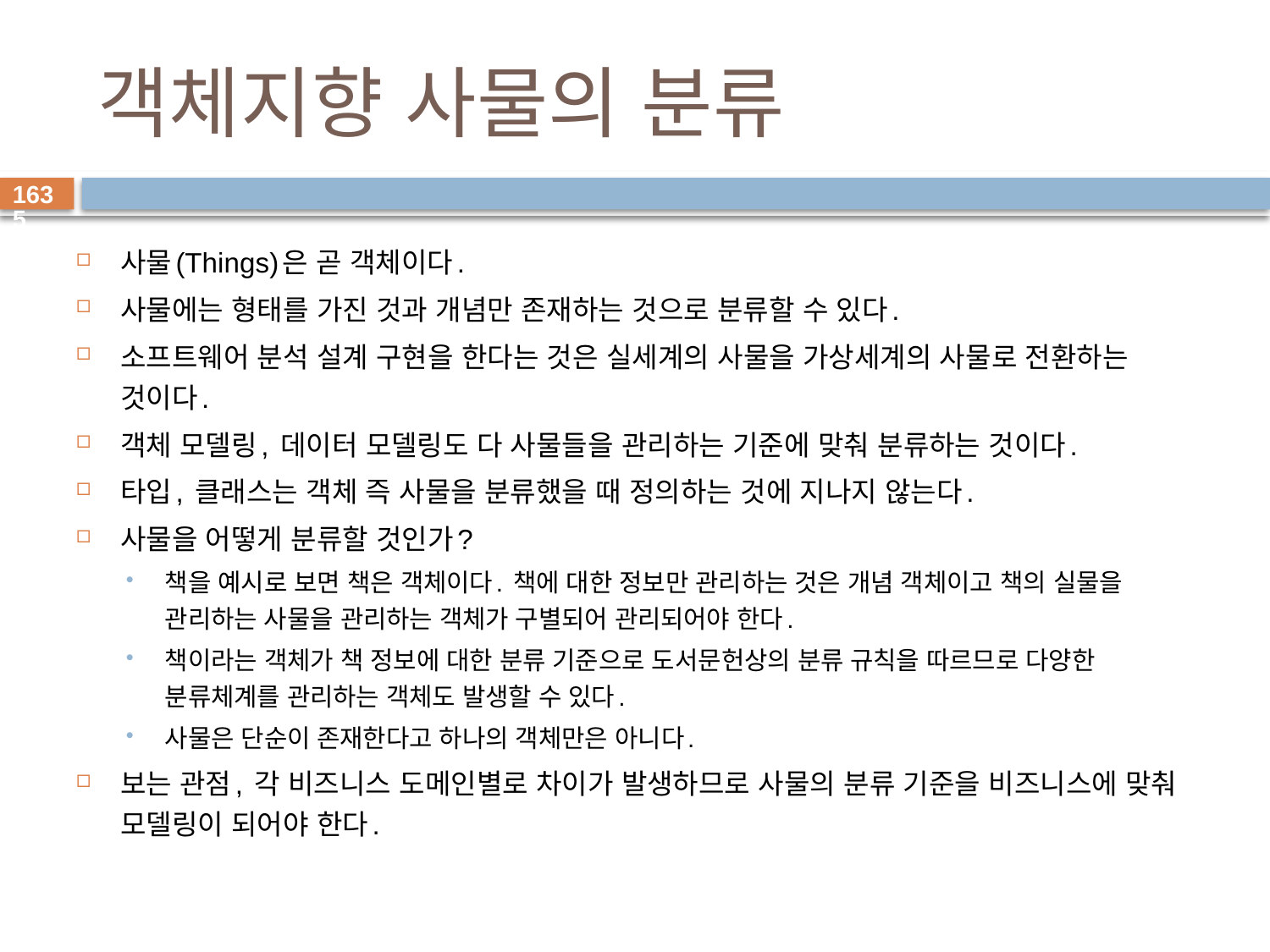

# 객체지향 사물의 분류
1635
사물(Things)은 곧 객체이다.
사물에는 형태를 가진 것과 개념만 존재하는 것으로 분류할 수 있다.
소프트웨어 분석 설계 구현을 한다는 것은 실세계의 사물을 가상세계의 사물로 전환하는 것이다.
객체 모델링, 데이터 모델링도 다 사물들을 관리하는 기준에 맞춰 분류하는 것이다.
타입, 클래스는 객체 즉 사물을 분류했을 때 정의하는 것에 지나지 않는다.​
사물을 어떻게 분류할 것인가?​
책을 예시로 보면 책은 객체이다. 책에 대한 정보만 관리하는 것은 개념 객체이고 책의 실물을 관리하는 사물을 관리하는 객체가 구별되어 관리되어야 한다.​
책이라는 객체가 책 정보에 대한 분류 기준으로 도서문헌상의 분류 규칙을 따르므로 다양한 분류체계를 관리하는 객체도 발생할 수 있다.​
사물은 단순이 존재한다고 하나의 객체만은 아니다.
보는 관점, 각 비즈니스 도메인별로 차이가 발생하므로 사물의 분류 기준을 비즈니스에 맞춰 모델링이 되어야 한다.